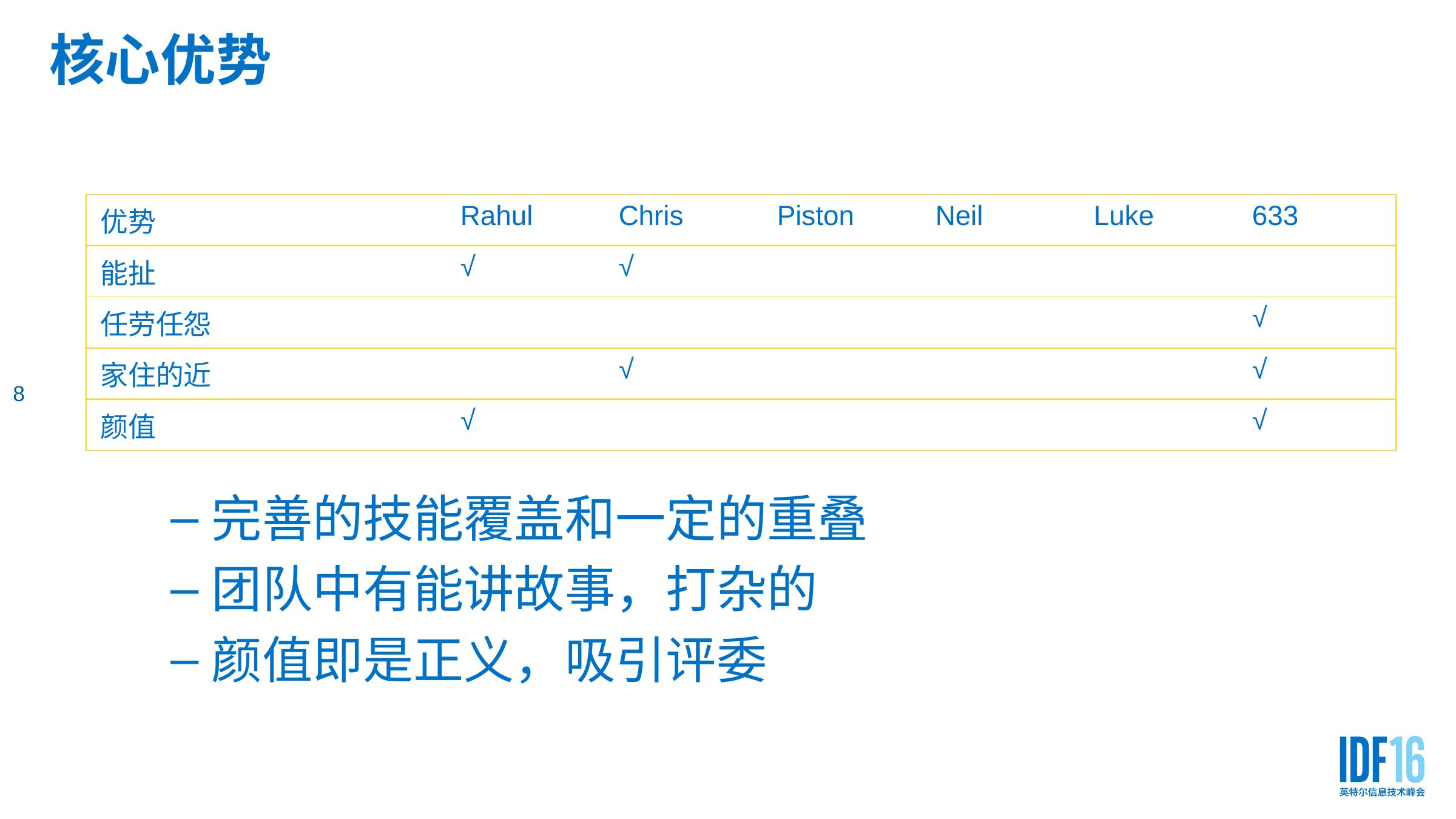

# 核心优势
8

| 优势 | Rahul | Chris | Piston | Neil | Luke | 633 |
| --- | --- | --- | --- | --- | --- | --- |
| 能扯 | √ | √ |  |  |  |  |
| 任劳任怨 |  |  |  |  |  | √ |
| 家住的近 |  | √ |  |  |  | √ |
| 颜值 | √ |  |  |  |  | √ |
完善的技能覆盖和一定的重叠
团队中有能讲故事，打杂的
颜值即是正义，吸引评委